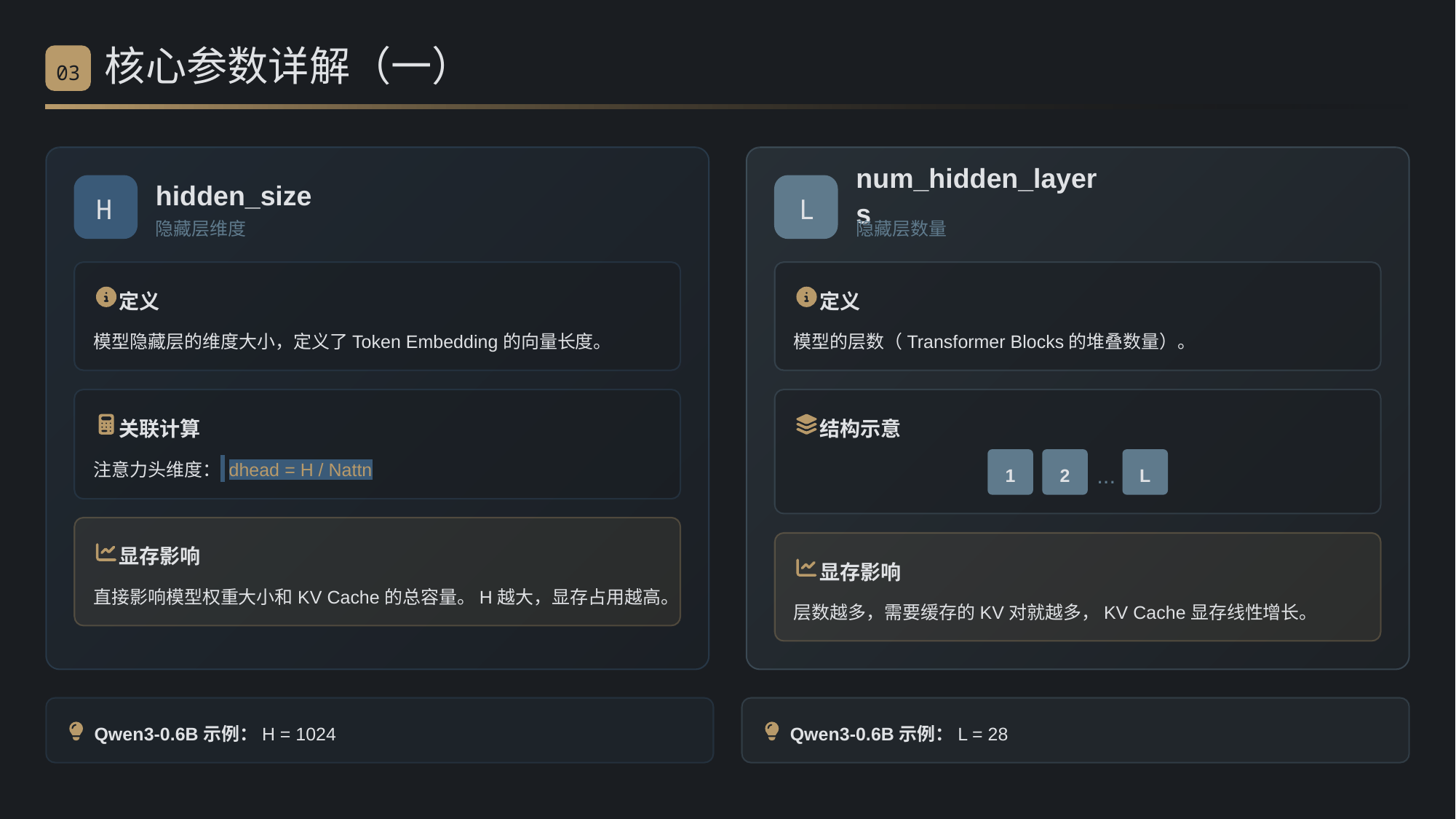

核心参数详解（一）
03

hidden_size

num_hidden_layers
H
L
隐藏层维度
隐藏层数量

定义
定义

模型隐藏层的维度大小，定义了Token Embedding的向量长度。
模型的层数（Transformer Blocks的堆叠数量）。

关联计算
结构示意

注意力头维度： dhead = H / Nattn
1

2

L

...

显存影响

显存影响

直接影响模型权重大小和KV Cache的总容量。H越大，显存占用越高。
层数越多，需要缓存的KV对就越多，KV Cache显存线性增长。

Qwen3-0.6B示例：H = 1024
Qwen3-0.6B示例：L = 28